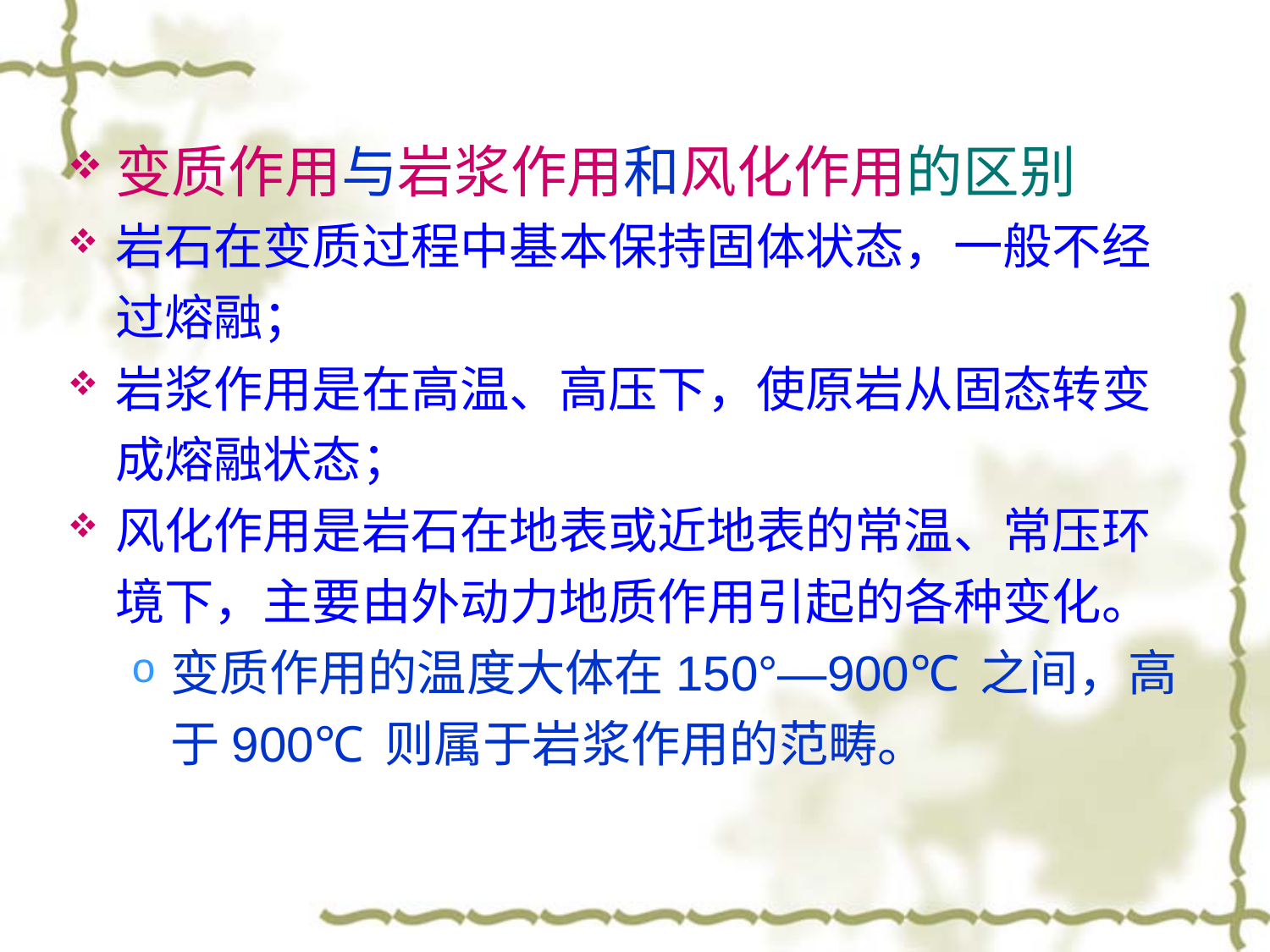

变质作用与岩浆作用和风化作用的区别
岩石在变质过程中基本保持固体状态，一般不经过熔融；
岩浆作用是在高温、高压下，使原岩从固态转变成熔融状态；
风化作用是岩石在地表或近地表的常温、常压环境下，主要由外动力地质作用引起的各种变化。
变质作用的温度大体在150°—900℃之间，高于900℃则属于岩浆作用的范畴。